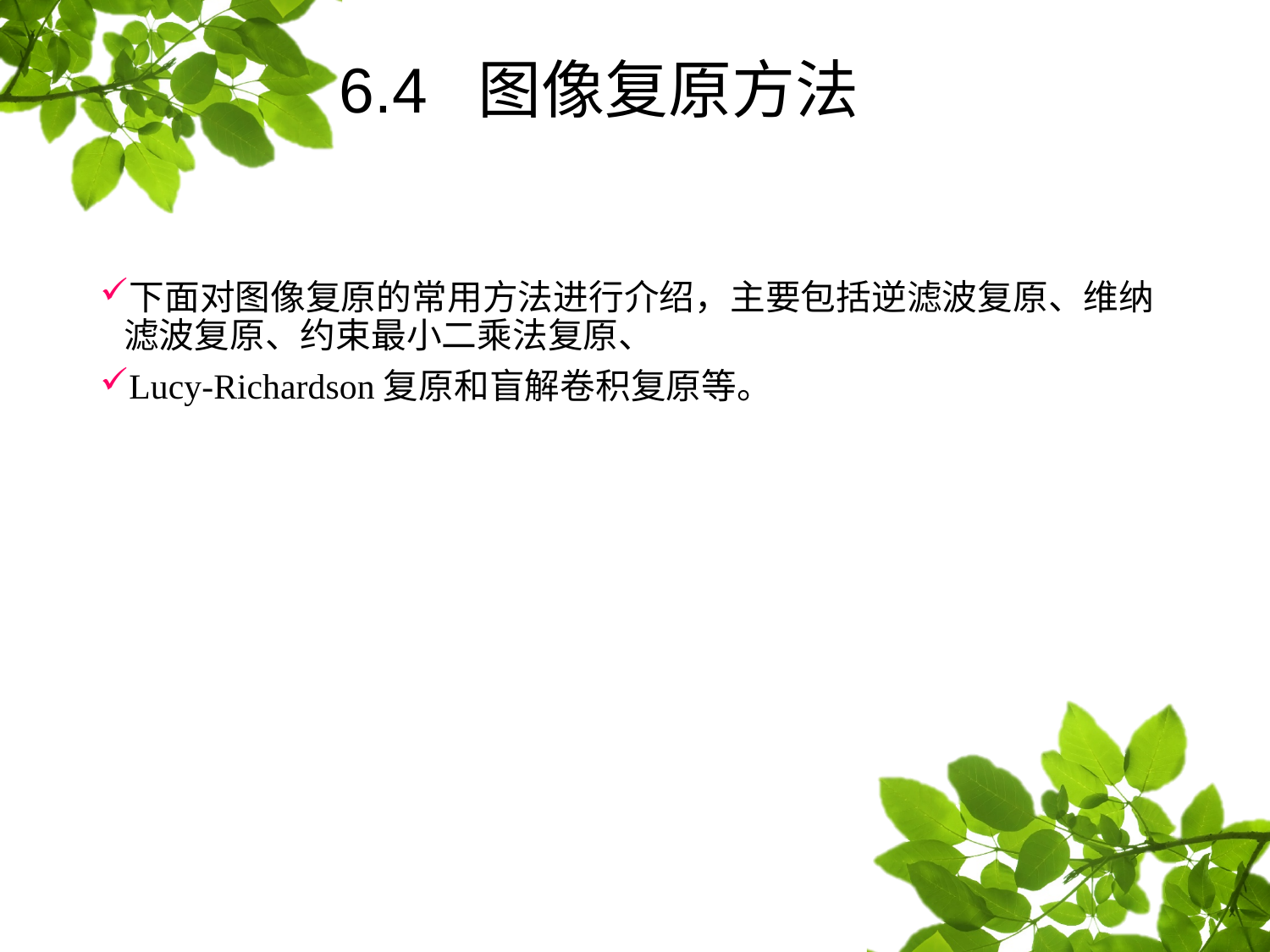

# 6.4  图像复原方法
下面对图像复原的常用方法进行介绍，主要包括逆滤波复原、维纳滤波复原、约束最小二乘法复原、
Lucy-Richardson复原和盲解卷积复原等。